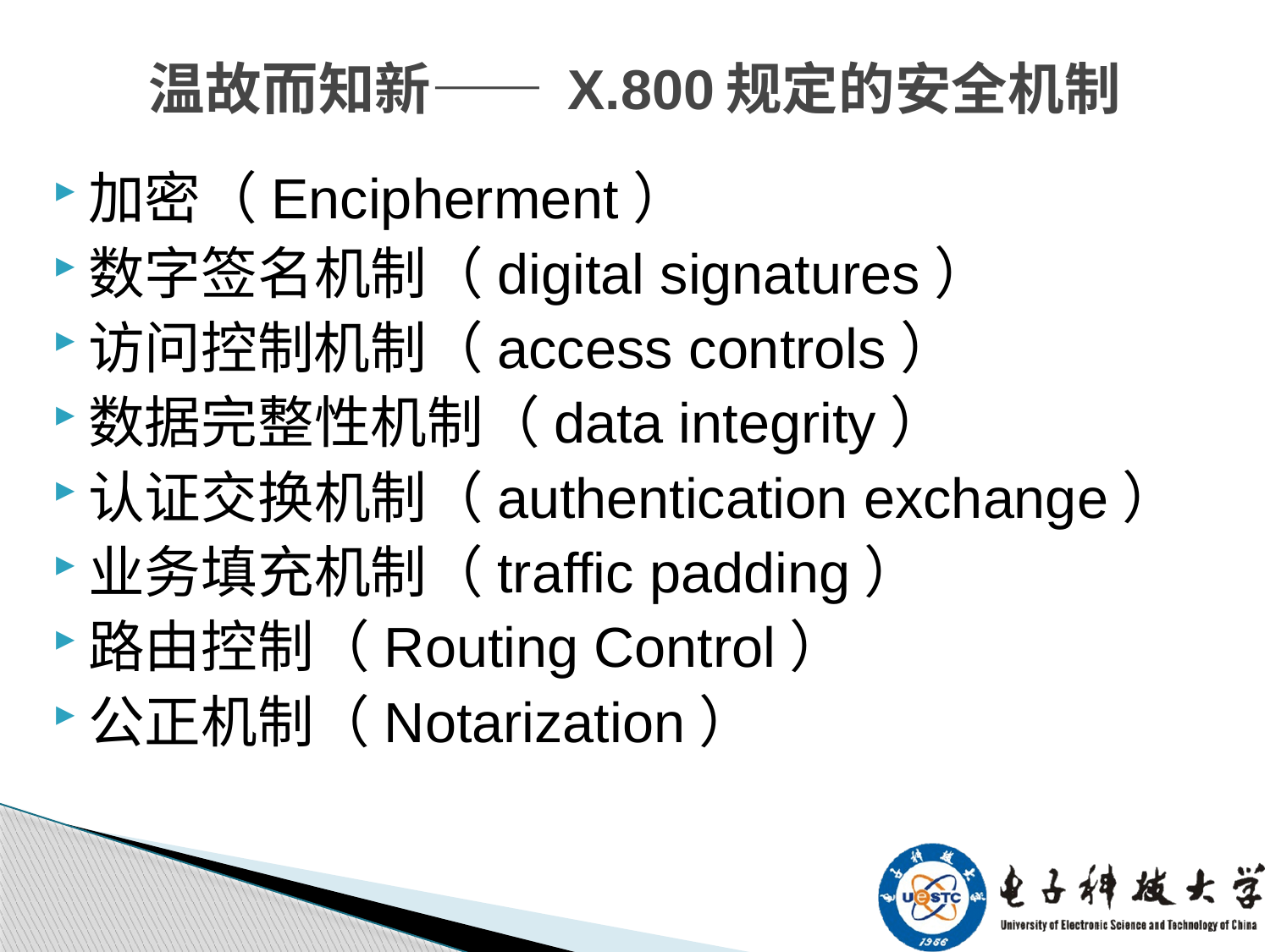

# 温故而知新—— X.800规定的安全机制
加密（Encipherment）
数字签名机制（digital signatures）
访问控制机制（access controls）
数据完整性机制（data integrity）
认证交换机制（authentication exchange）
业务填充机制（traffic padding）
路由控制（Routing Control）
公正机制（Notarization）